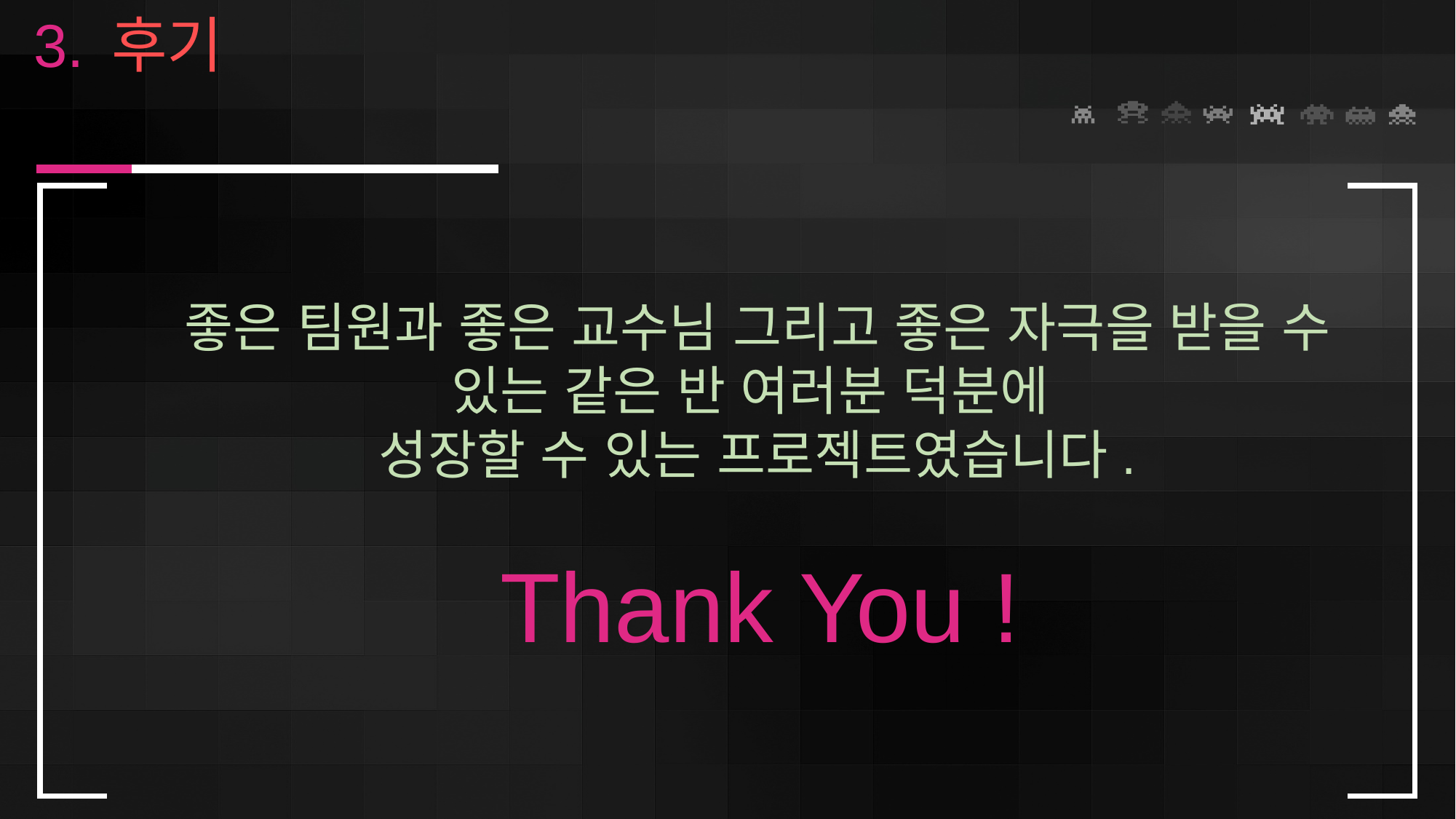

3. 후기
좋은 팀원과 좋은 교수님 그리고 좋은 자극을 받을 수 있는 같은 반 여러분 덕분에
성장할 수 있는 프로젝트였습니다.
Thank You !